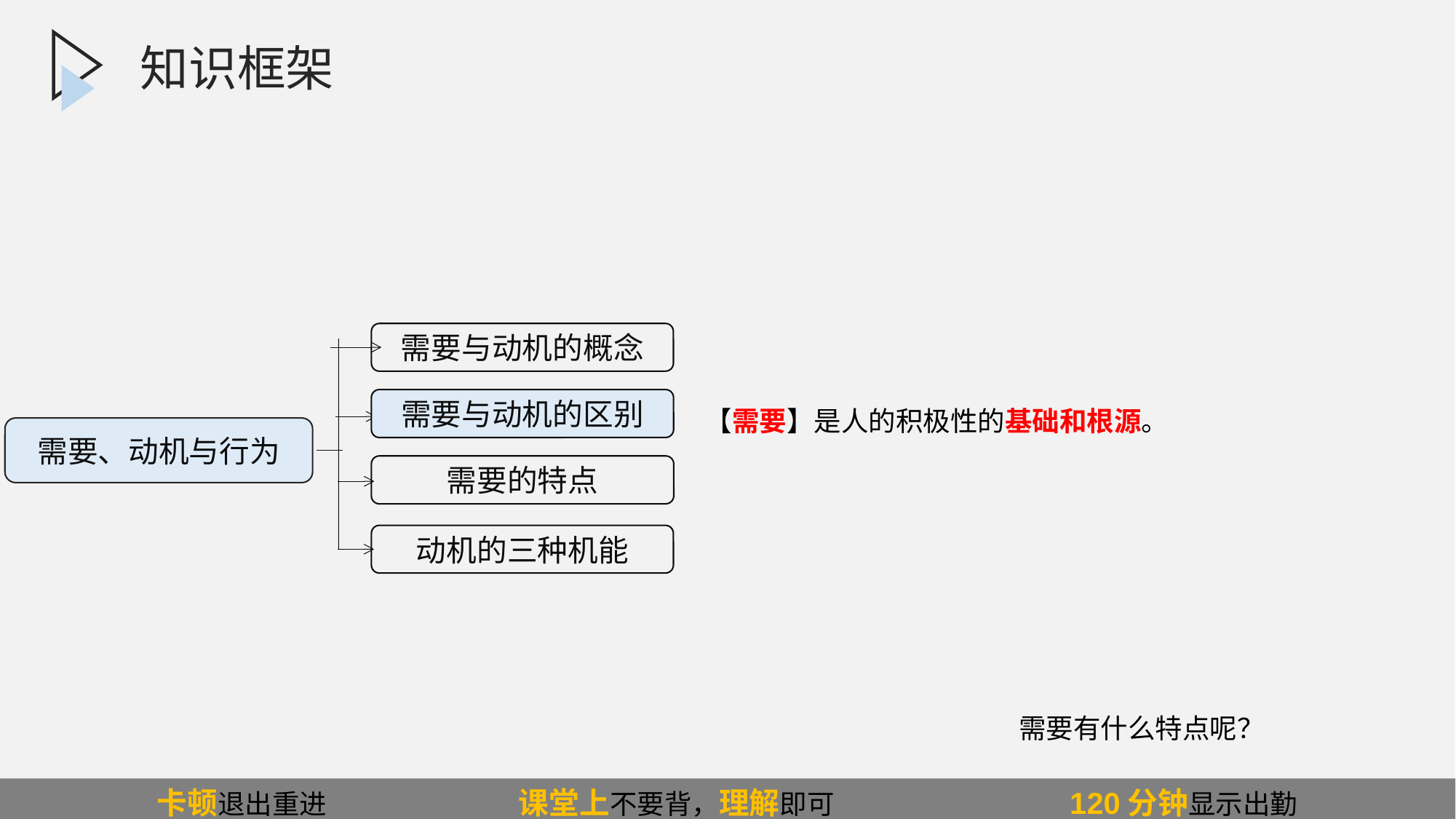

知识框架
需要与动机的概念
需要与动机的区别

需要的特点
动机的三种机能
【需要】是人的积极性的基础和根源。
需要、动机与行为
需要有什么特点呢？